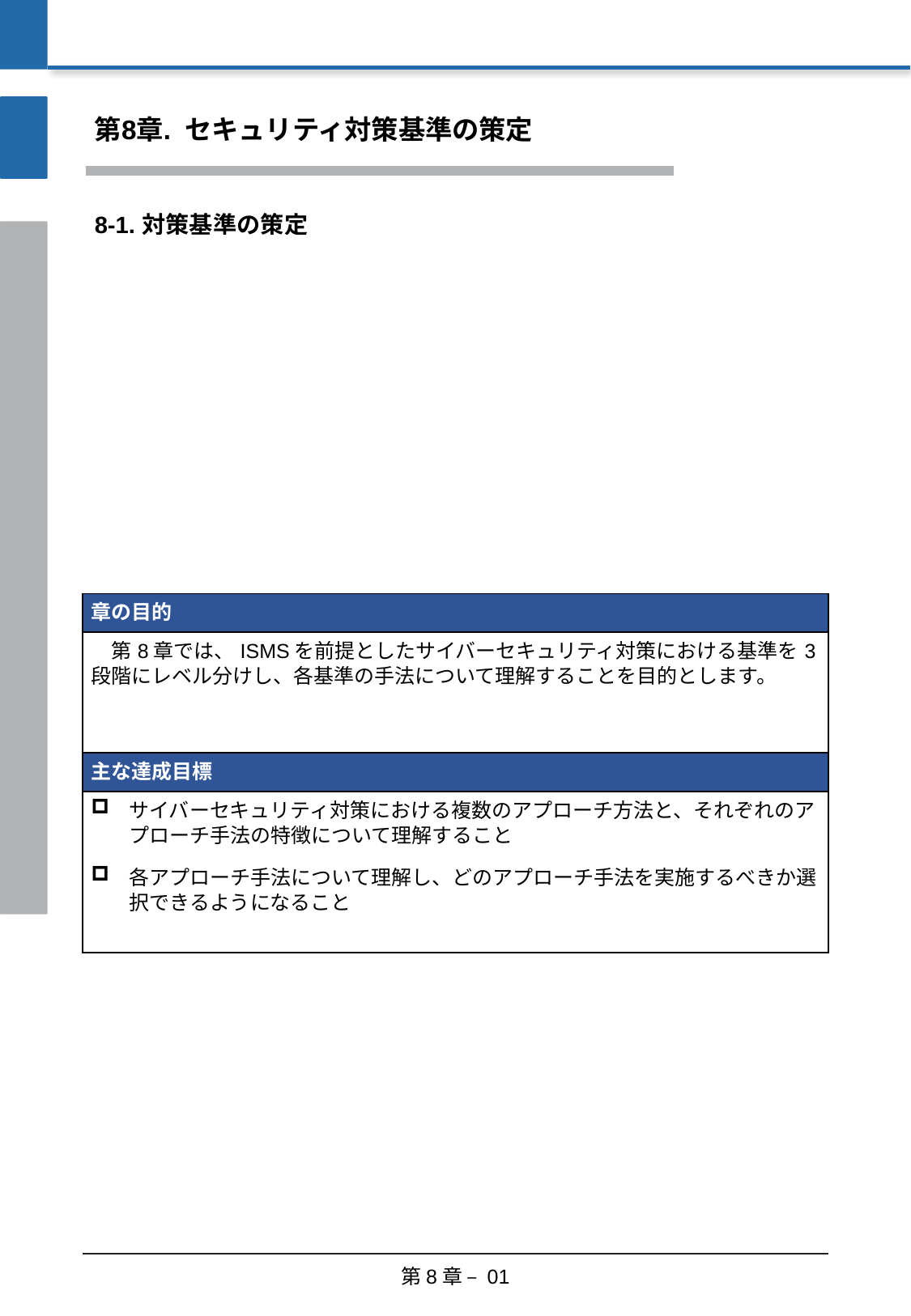

第8章. セキュリティ対策基準の策定
8-1. 対策基準の策定
| 章の目的 |
| --- |
| 第8章では、ISMSを前提としたサイバーセキュリティ対策における基準を3段階にレベル分けし、各基準の手法について理解することを目的とします。 |
| 主な達成目標 |
| サイバーセキュリティ対策における複数のアプローチ方法と、それぞれのアプローチ手法の特徴について理解すること 各アプローチ手法について理解し、どのアプローチ手法を実施するべきか選択できるようになること |
第8章 – 01